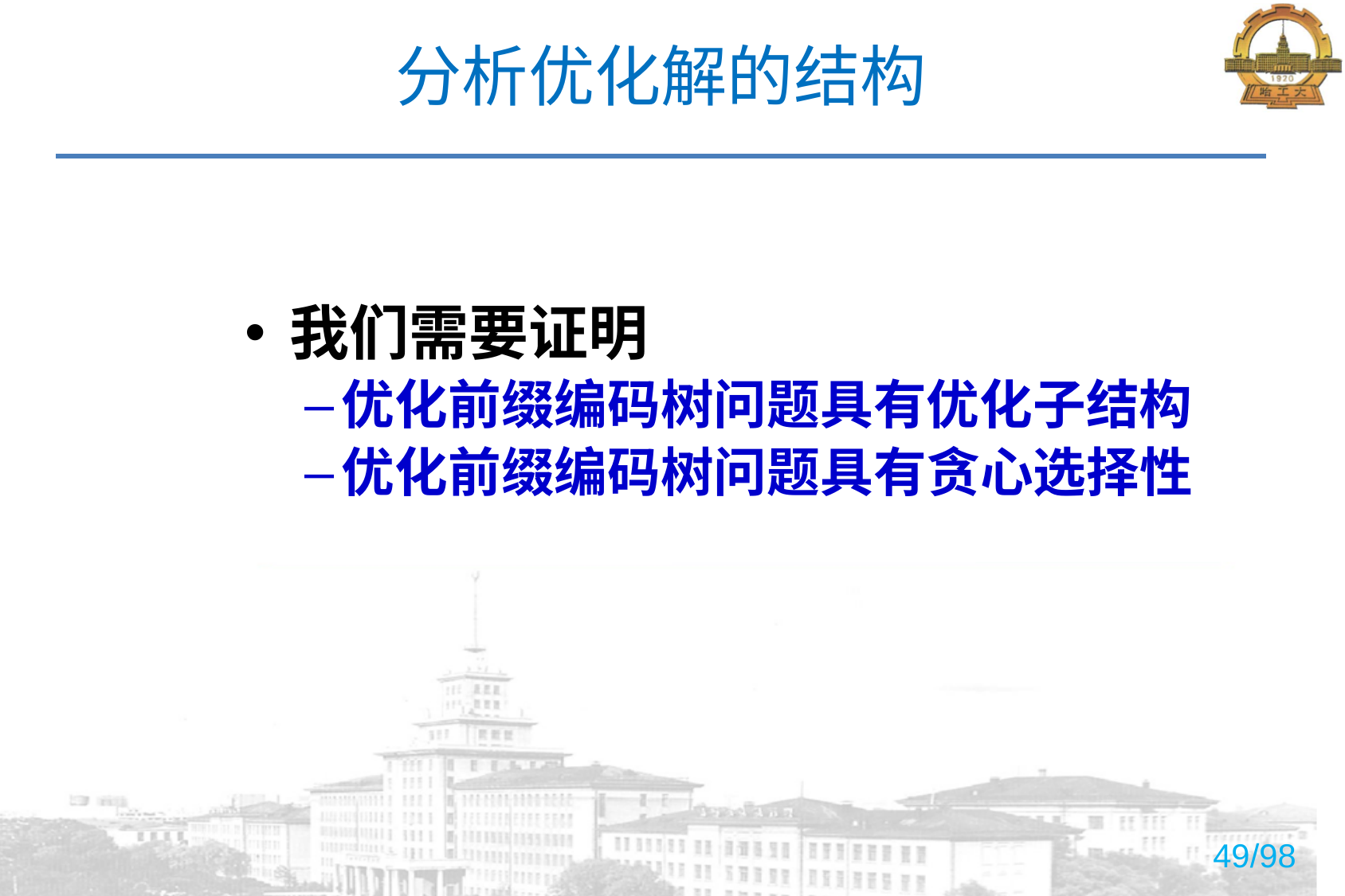

# 分析优化解的结构
我们需要证明
优化前缀编码树问题具有优化子结构
优化前缀编码树问题具有贪心选择性